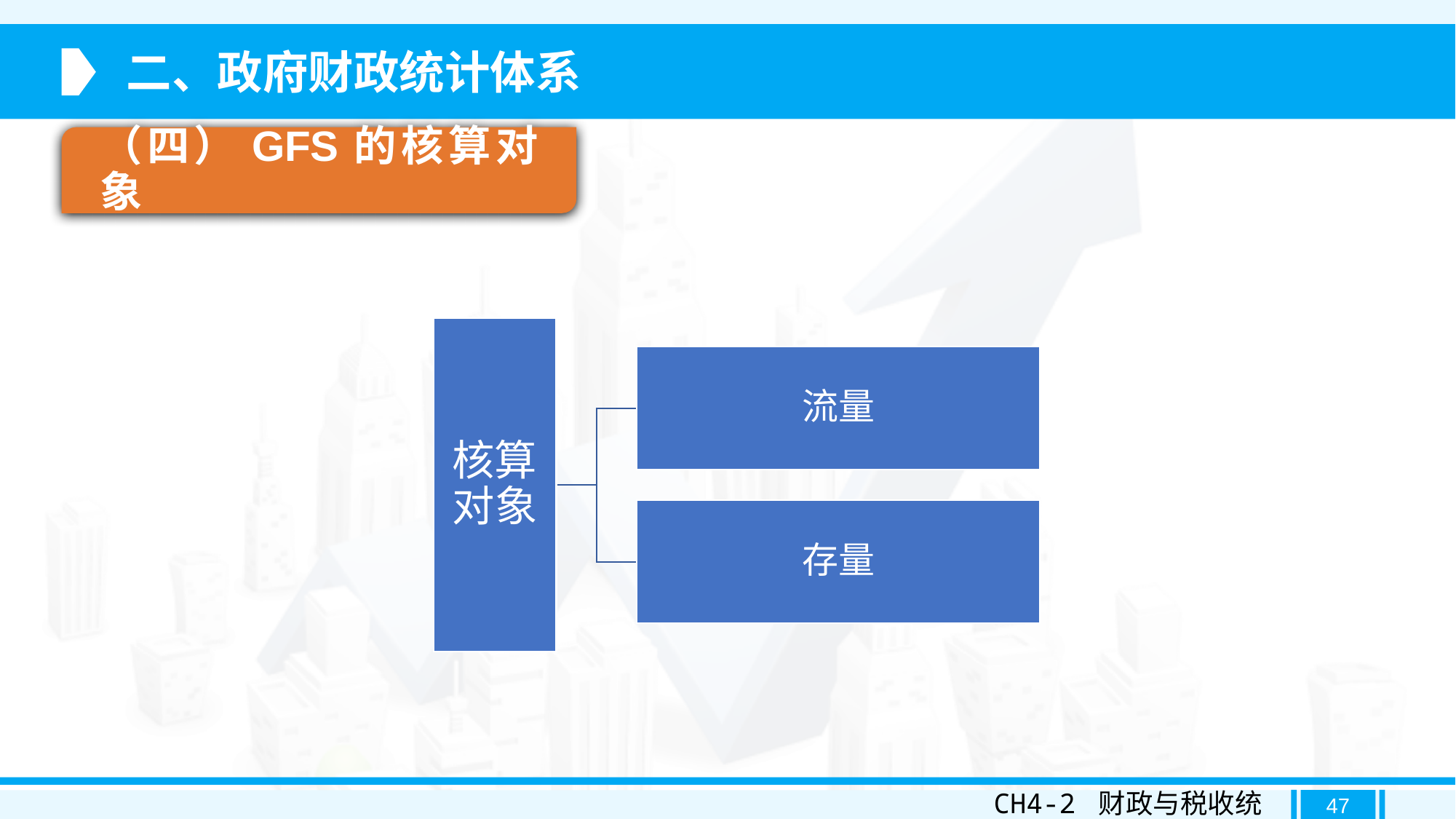

二、政府财政统计体系

（四）GFS的核算对象

核算对象
流量
存量
CH4-2 财政与税收统计
47